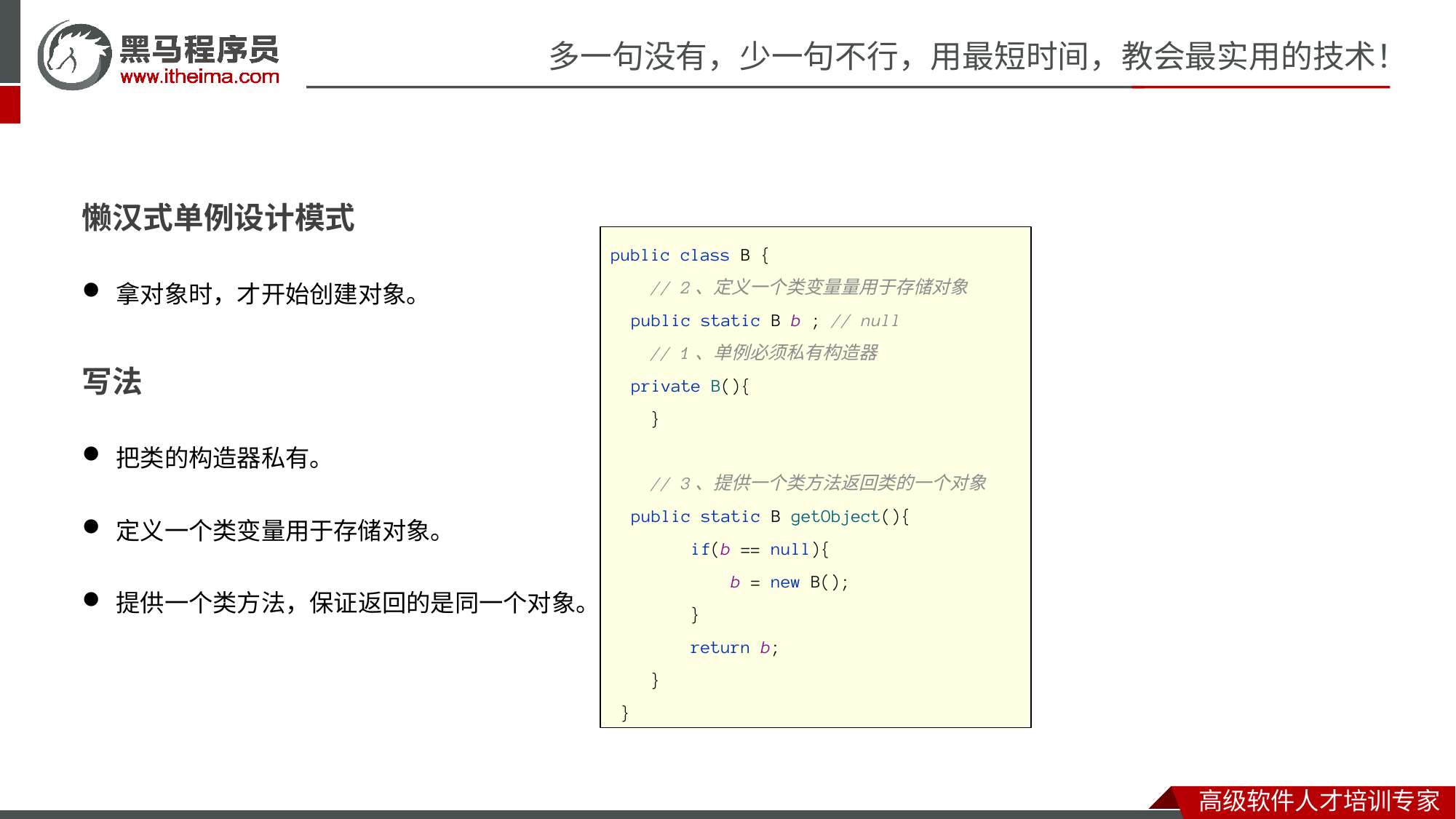

懒汉式单例设计模式
拿对象时，才开始创建对象。
写法
把类的构造器私有。
定义一个类变量用于存储对象。
提供一个类方法，保证返回的是同一个对象。
public class B {
    // 2、定义一个类变量量用于存储对象
    public static B b ; // null
    // 1、单例必须私有构造器
    private B(){
    }
    // 3、提供一个类方法返回类的一个对象
    public static B getObject(){
        if(b == null){
            b = new B();
        }
        return b;
    }
 }